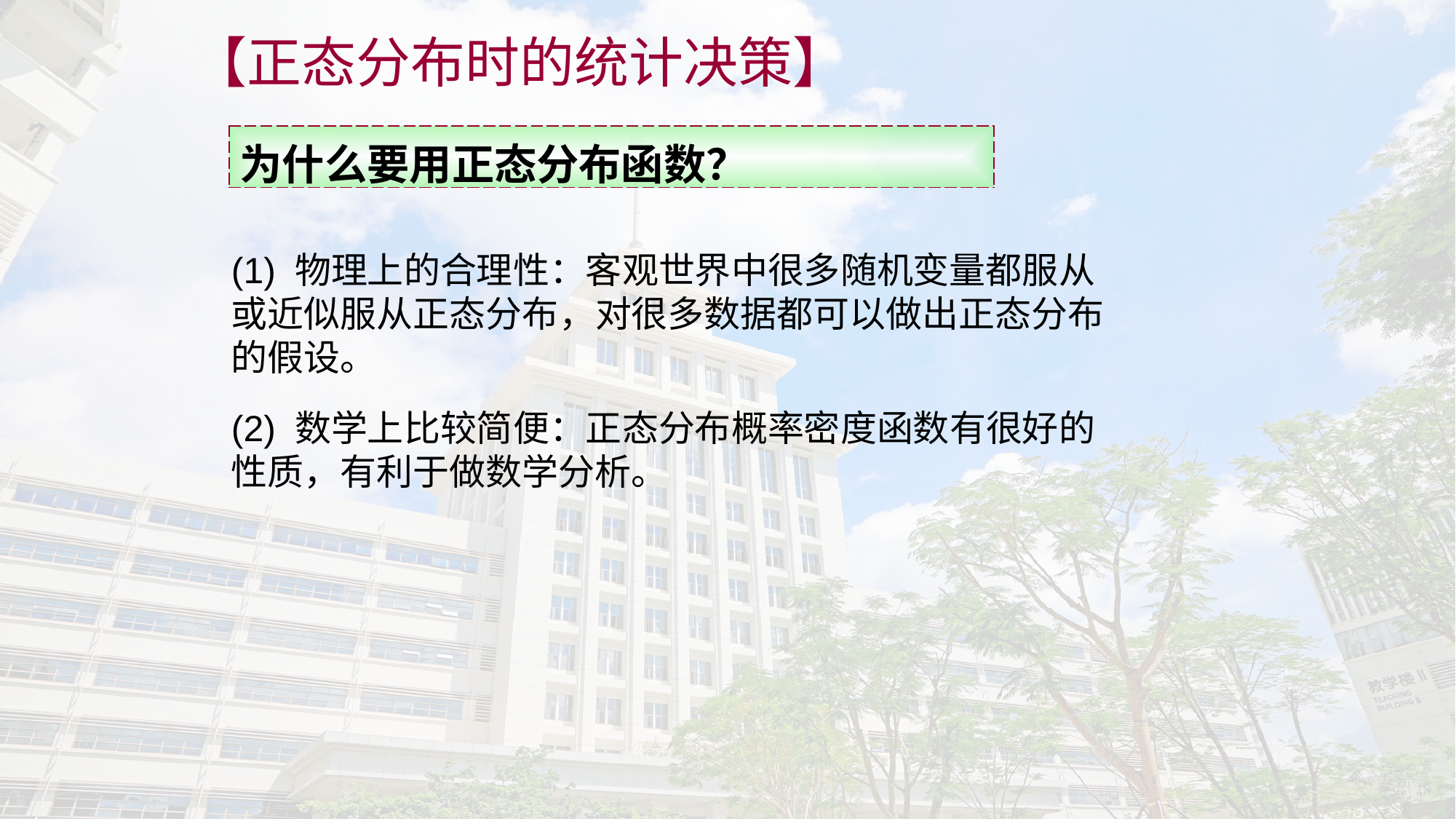

【正态分布时的统计决策】
| 为什么要用正态分布函数？ |
| --- |
(1) 物理上的合理性：客观世界中很多随机变量都服从或近似服从正态分布，对很多数据都可以做出正态分布的假设。

(2) 数学上比较简便：正态分布概率密度函数有很好的性质，有利于做数学分析。